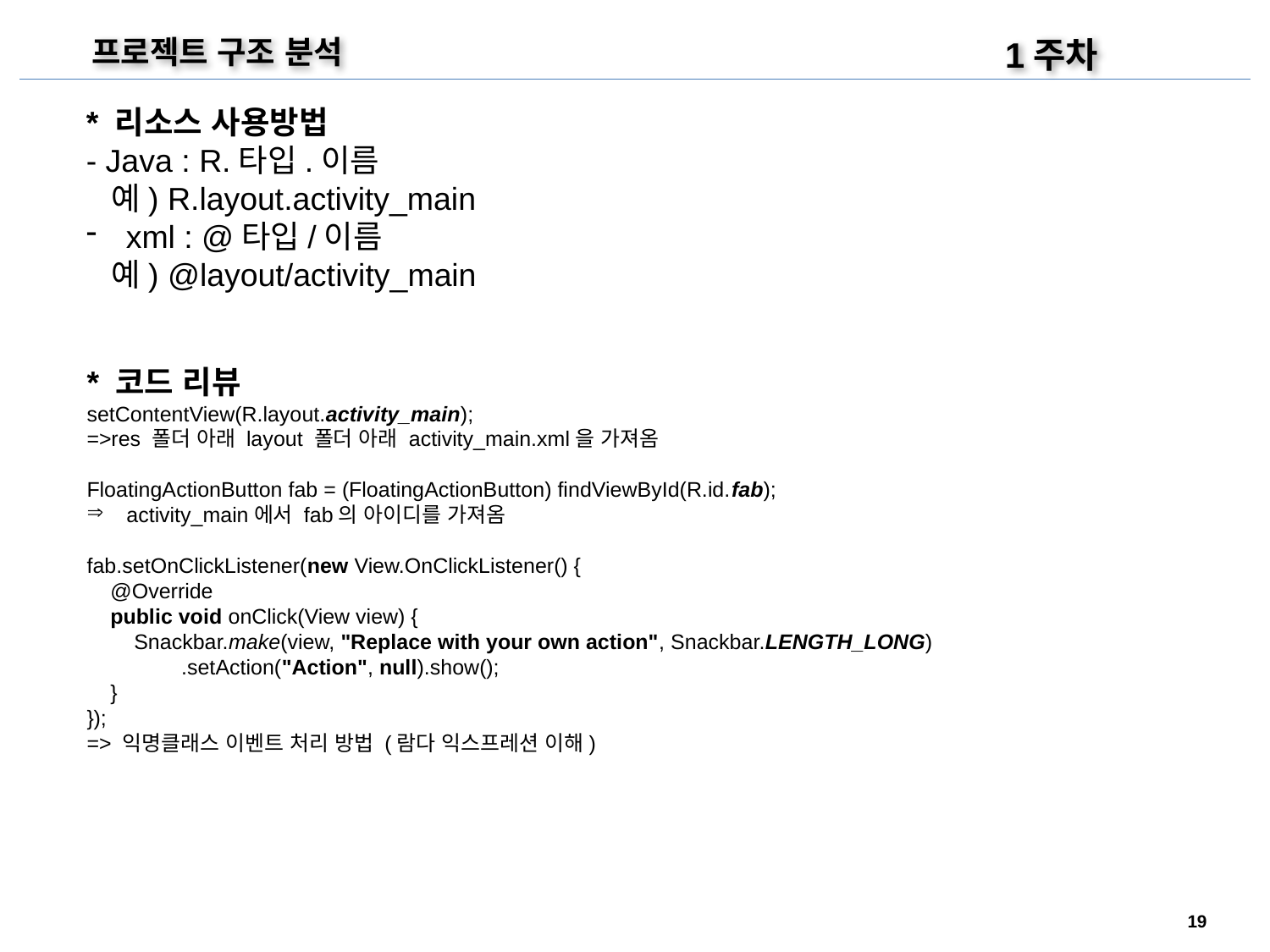

1주차
프로젝트 구조 분석
* 리소스 사용방법
- Java : R.타입.이름
  예) R.layout.activity_main
xml : @타입/이름
  예) @layout/activity_main
* 코드 리뷰
setContentView(R.layout.activity_main);
=>res 폴더 아래 layout 폴더 아래 activity_main.xml을 가져옴

FloatingActionButton fab = (FloatingActionButton) findViewById(R.id.fab);
activity_main에서 fab의 아이디를 가져옴

fab.setOnClickListener(new View.OnClickListener() {
    @Override
    public void onClick(View view) {
        Snackbar.make(view, "Replace with your own action", Snackbar.LENGTH_LONG)
                .setAction("Action", null).show();
    }
});
=> 익명클래스 이벤트 처리 방법 (람다 익스프레션 이해)